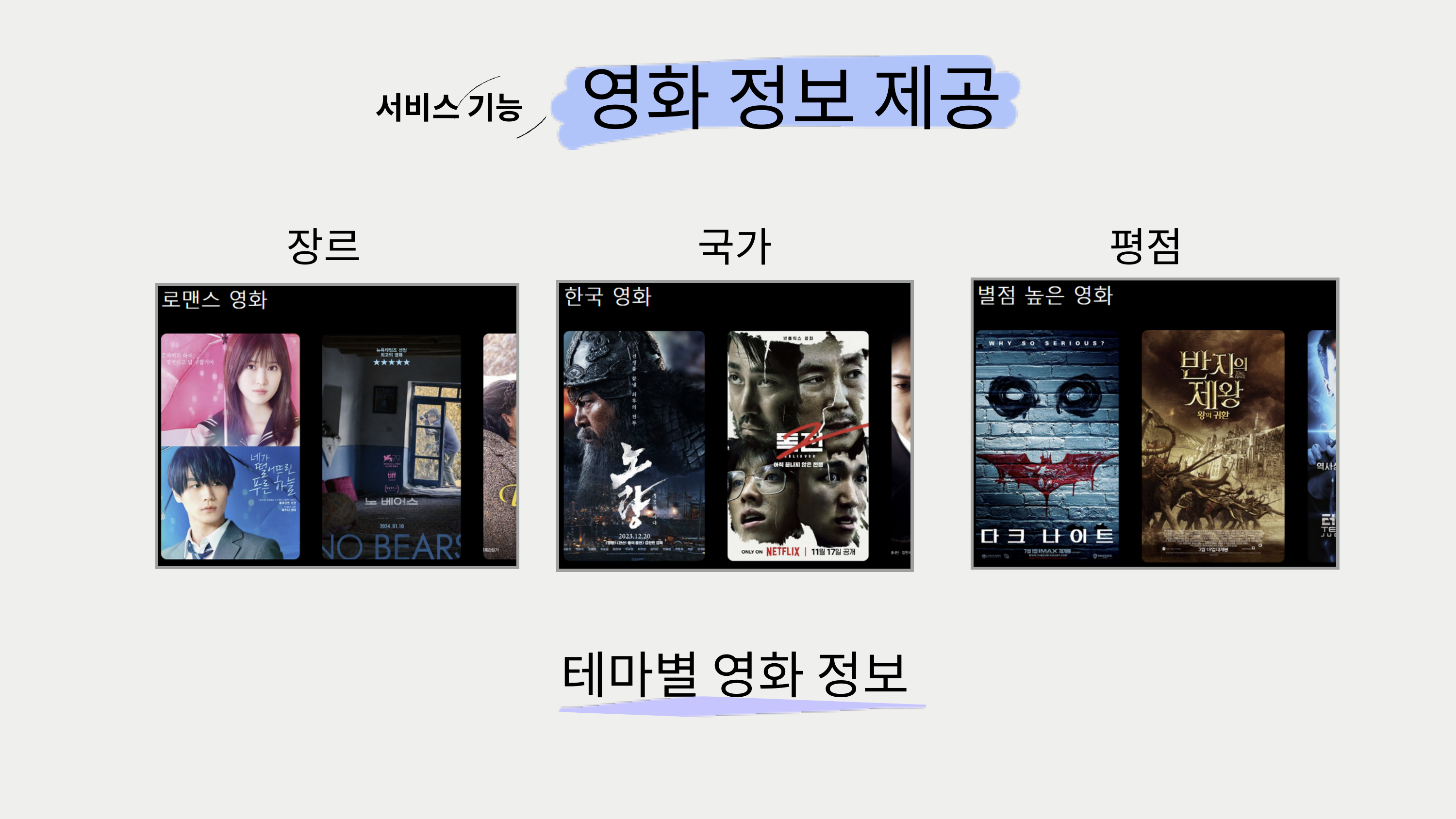

영화 정보 제공

서비스 기능
장르
국가
평점

테마별 영화 정보